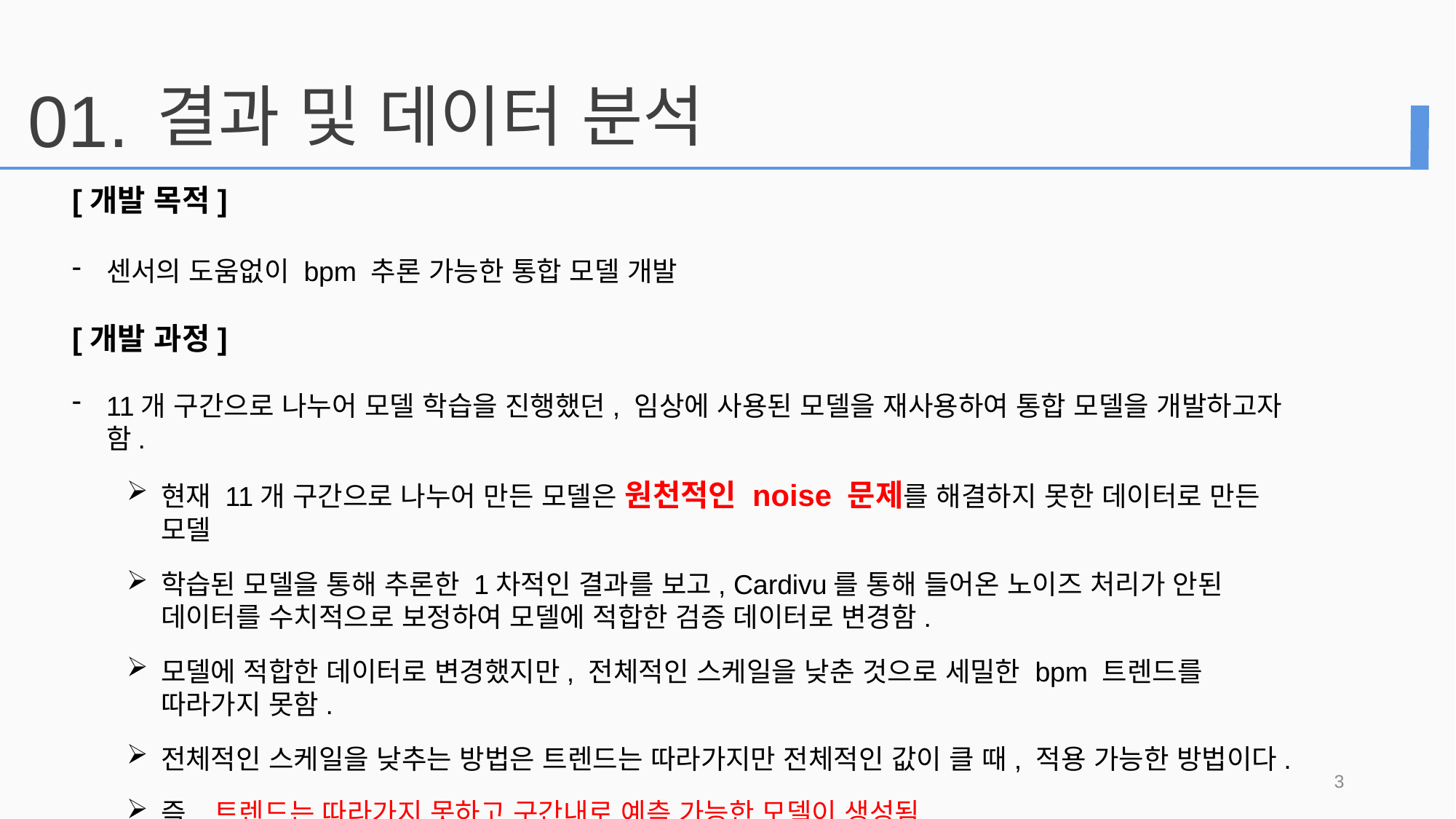

01.
결과 및 데이터 분석
[개발 목적]
센서의 도움없이 bpm 추론 가능한 통합 모델 개발

[개발 과정]

11개 구간으로 나누어 모델 학습을 진행했던, 임상에 사용된 모델을 재사용하여 통합 모델을 개발하고자 함.

현재 11개 구간으로 나누어 만든 모델은 원천적인 noise 문제를 해결하지 못한 데이터로 만든 모델

학습된 모델을 통해 추론한 1차적인 결과를 보고, Cardivu를 통해 들어온 노이즈 처리가 안된 데이터를 수치적으로 보정하여 모델에 적합한 검증 데이터로 변경함.

모델에 적합한 데이터로 변경했지만, 전체적인 스케일을 낮춘 것으로 세밀한 bpm 트렌드를 따라가지 못함.

전체적인 스케일을 낮추는 방법은 트렌드는 따라가지만 전체적인 값이 클 때, 적용 가능한 방법이다.

즉, 트렌드는 따라가지 못하고 구간내로 예측 가능한 모델이 생성됨.
3